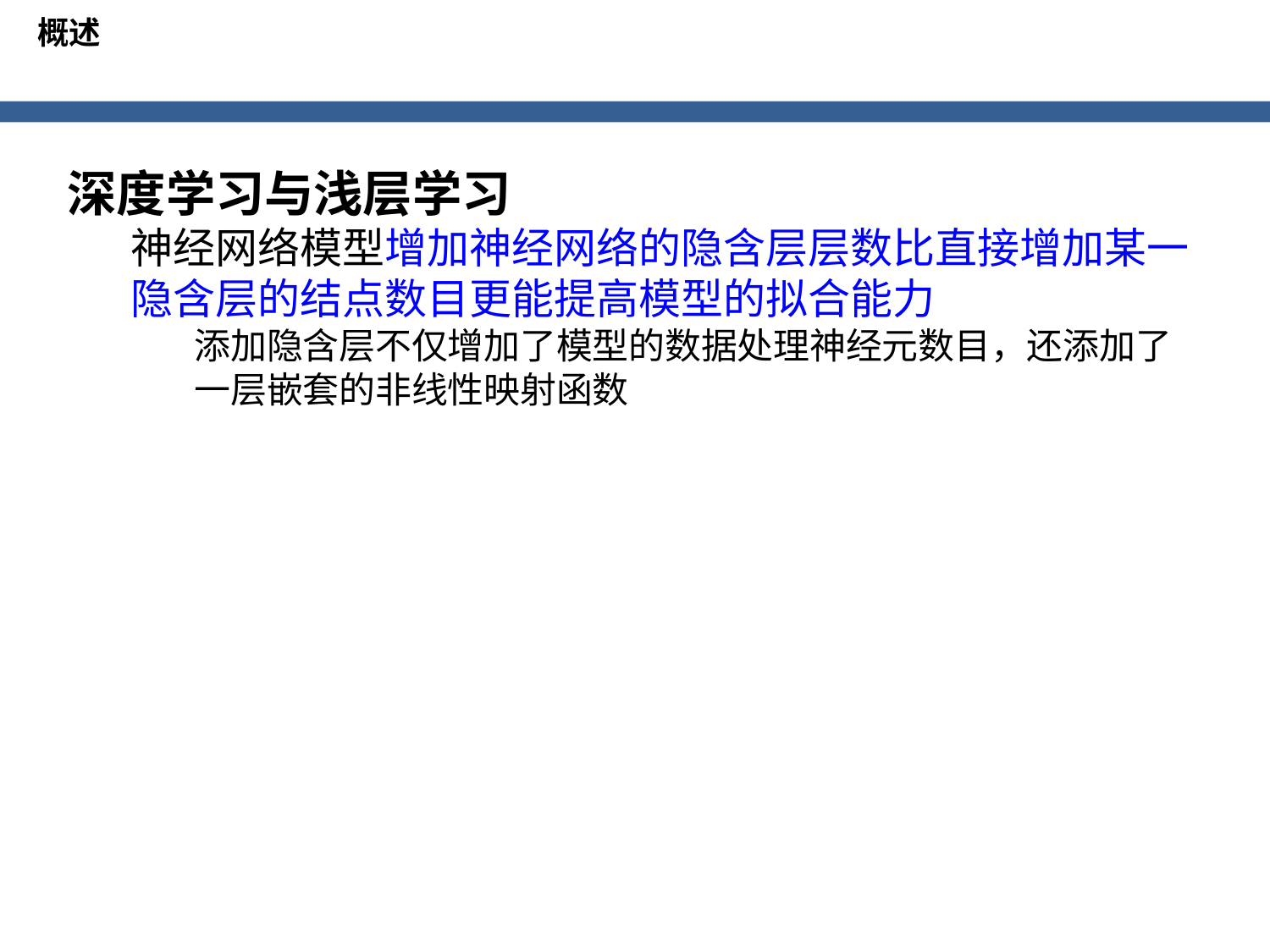

概述
深度学习与浅层学习
神经网络模型增加神经网络的隐含层层数比直接增加某一隐含层的结点数目更能提高模型的拟合能力
添加隐含层不仅增加了模型的数据处理神经元数目，还添加了一层嵌套的非线性映射函数